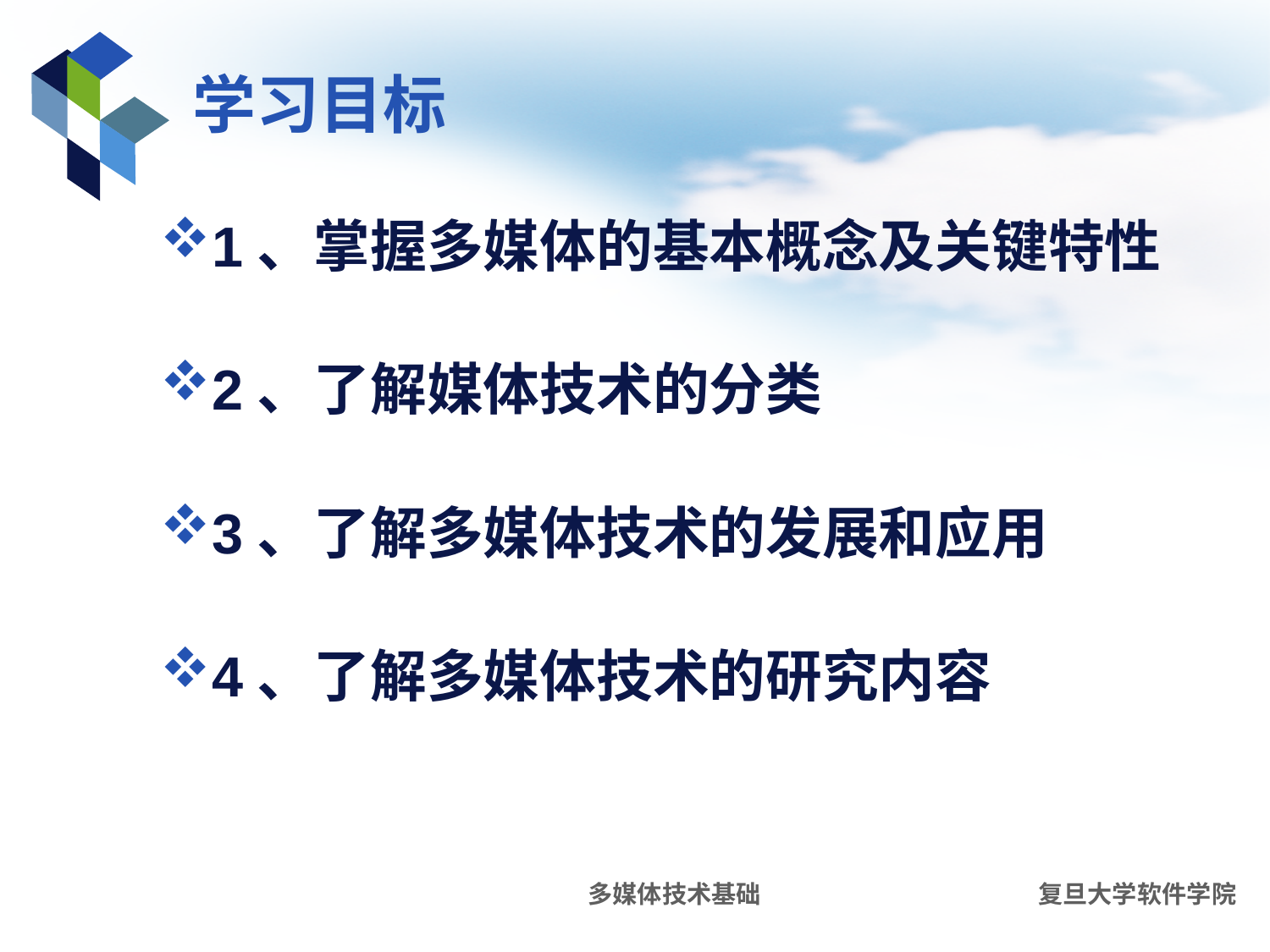

# 学习目标
1、掌握多媒体的基本概念及关键特性

2、了解媒体技术的分类

3、了解多媒体技术的发展和应用

4、了解多媒体技术的研究内容
多媒体技术基础